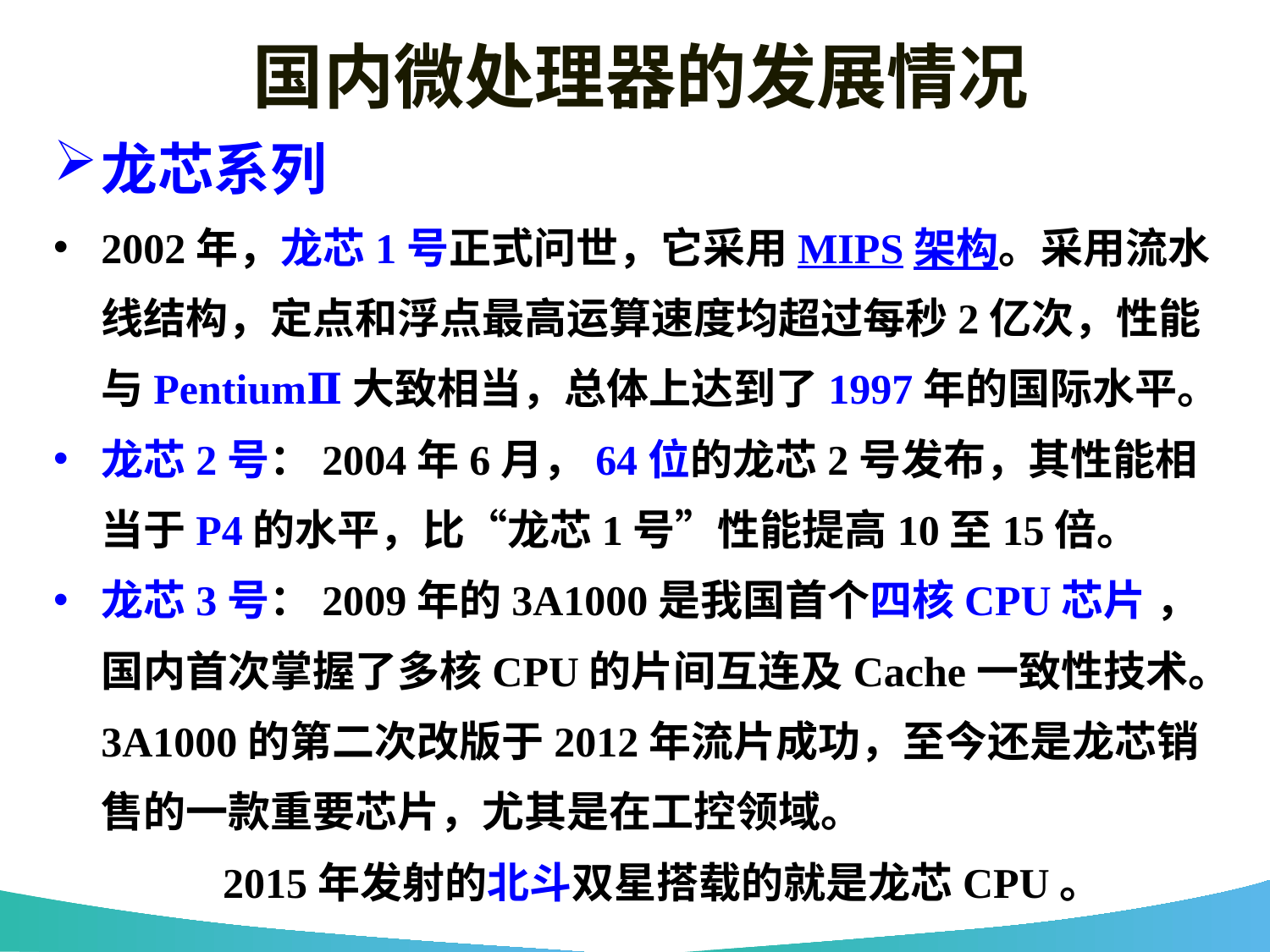

国内微处理器的发展情况
龙芯系列
2002年，龙芯1号正式问世，它采用MIPS架构。采用流水线结构，定点和浮点最高运算速度均超过每秒2亿次，性能与PentiumⅡ大致相当，总体上达到了1997年的国际水平。
龙芯2号：2004年6月，64位的龙芯2号发布，其性能相当于P4的水平，比“龙芯1号”性能提高10至15倍。
龙芯3号：2009年的3A1000是我国首个四核CPU芯片 ，国内首次掌握了多核CPU的片间互连及Cache一致性技术。3A1000的第二次改版于2012年流片成功，至今还是龙芯销售的一款重要芯片，尤其是在工控领域。
                2015年发射的北斗双星搭载的就是龙芯CPU。